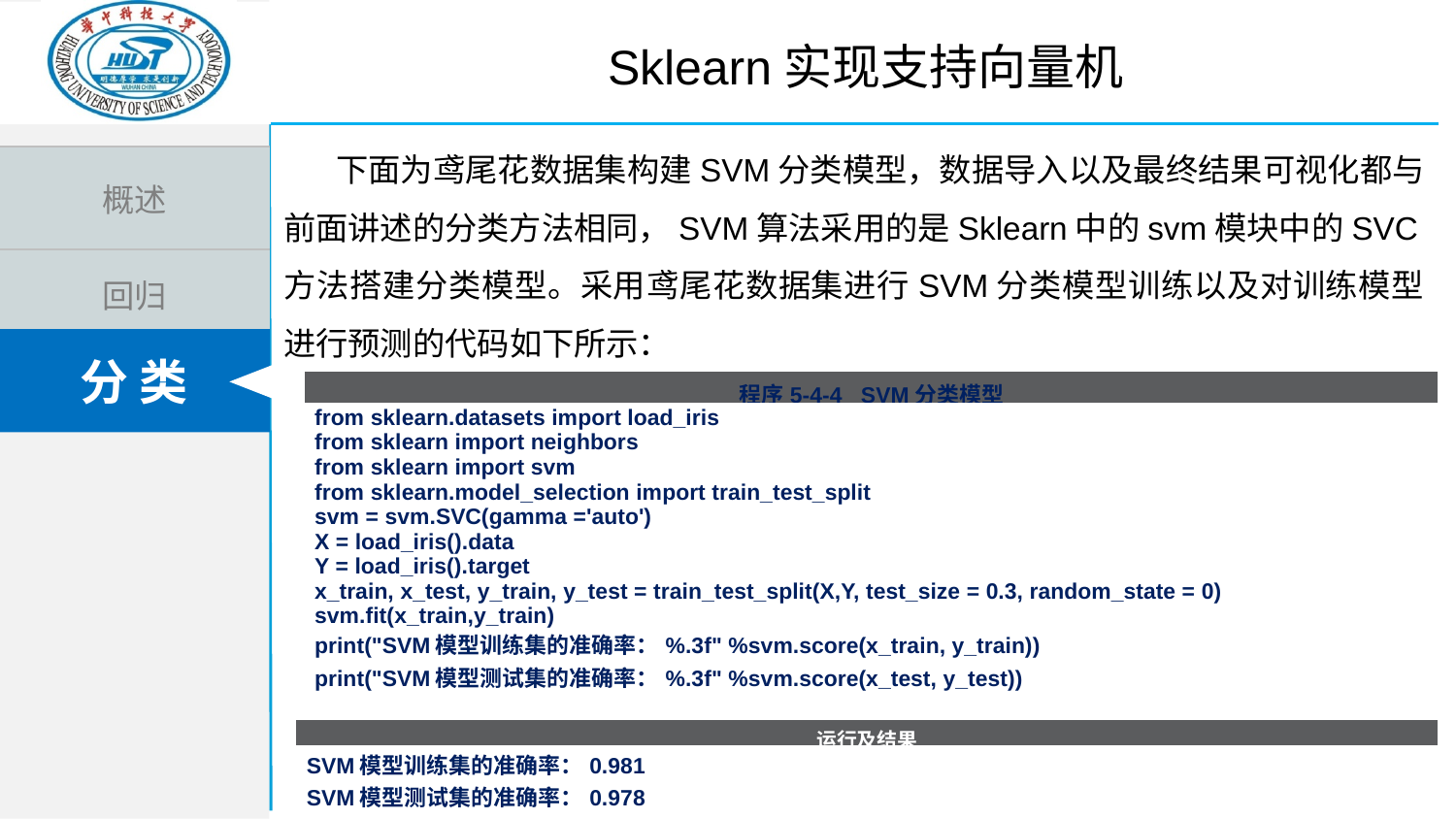

Sklearn实现支持向量机
      下面为鸢尾花数据集构建SVM分类模型，数据导入以及最终结果可视化都与前面讲述的分类方法相同，SVM算法采用的是Sklearn中的svm模块中的SVC方法搭建分类模型。采用鸢尾花数据集进行SVM分类模型训练以及对训练模型进行预测的代码如下所示：
| 程序5-4-4 SVM分类模型 |
| --- |
| from sklearn.datasets import load\_iris from sklearn import neighbors from sklearn import svm from sklearn.model\_selection import train\_test\_split svm = svm.SVC(gamma ='auto') X = load\_iris().data Y = load\_iris().target x\_train, x\_test, y\_train, y\_test = train\_test\_split(X,Y, test\_size = 0.3, random\_state = 0) svm.fit(x\_train,y\_train) print("SVM模型训练集的准确率：%.3f" %svm.score(x\_train, y\_train)) print("SVM模型测试集的准确率：%.3f" %svm.score(x\_test, y\_test)) |
| 运行及结果 |
| --- |
| SVM模型训练集的准确率：0.981 SVM模型测试集的准确率：0.978 |